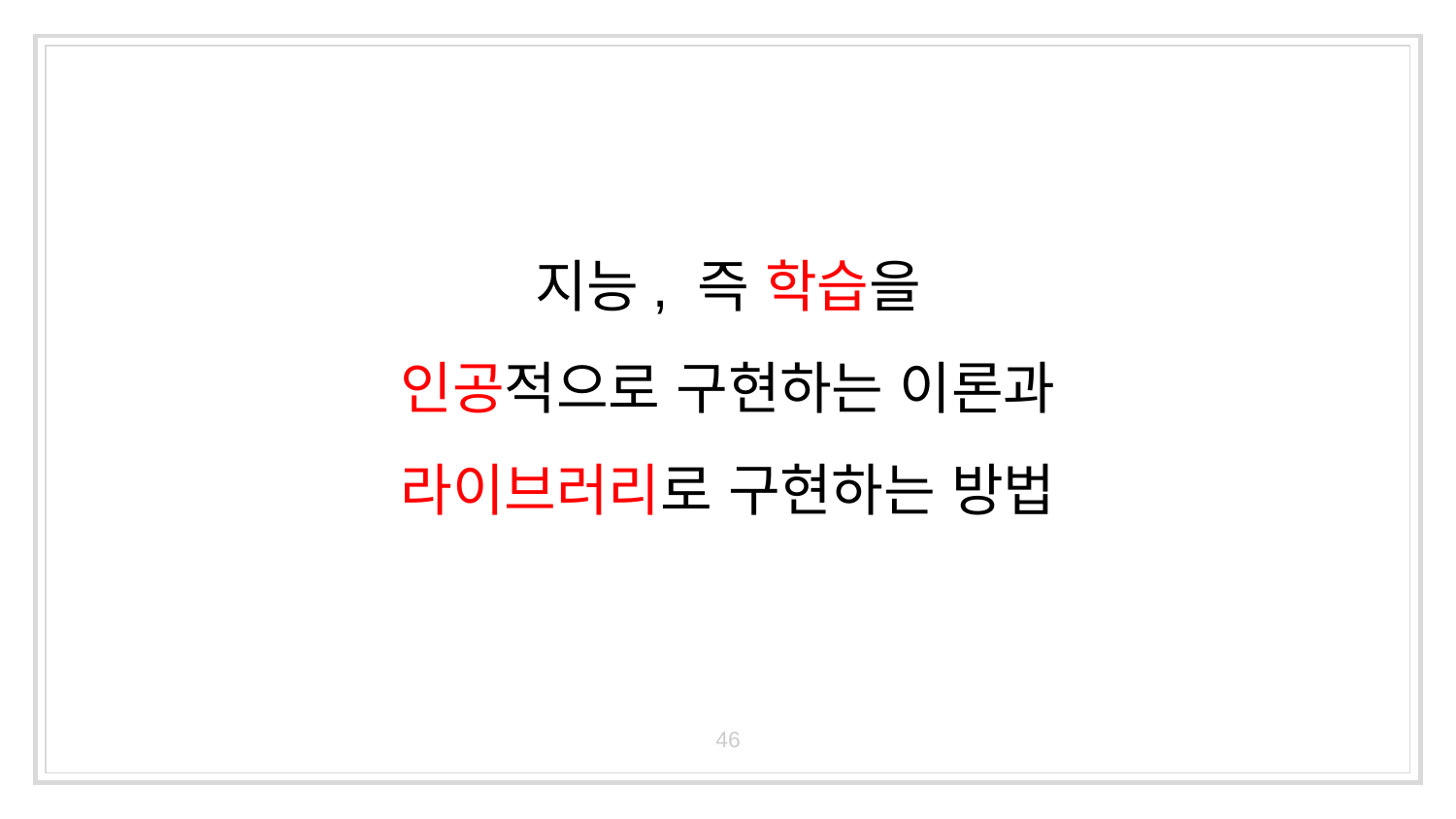

# 지능, 즉 학습을 인공적으로 구현하는 이론과 라이브러리로 구현하는 방법
46